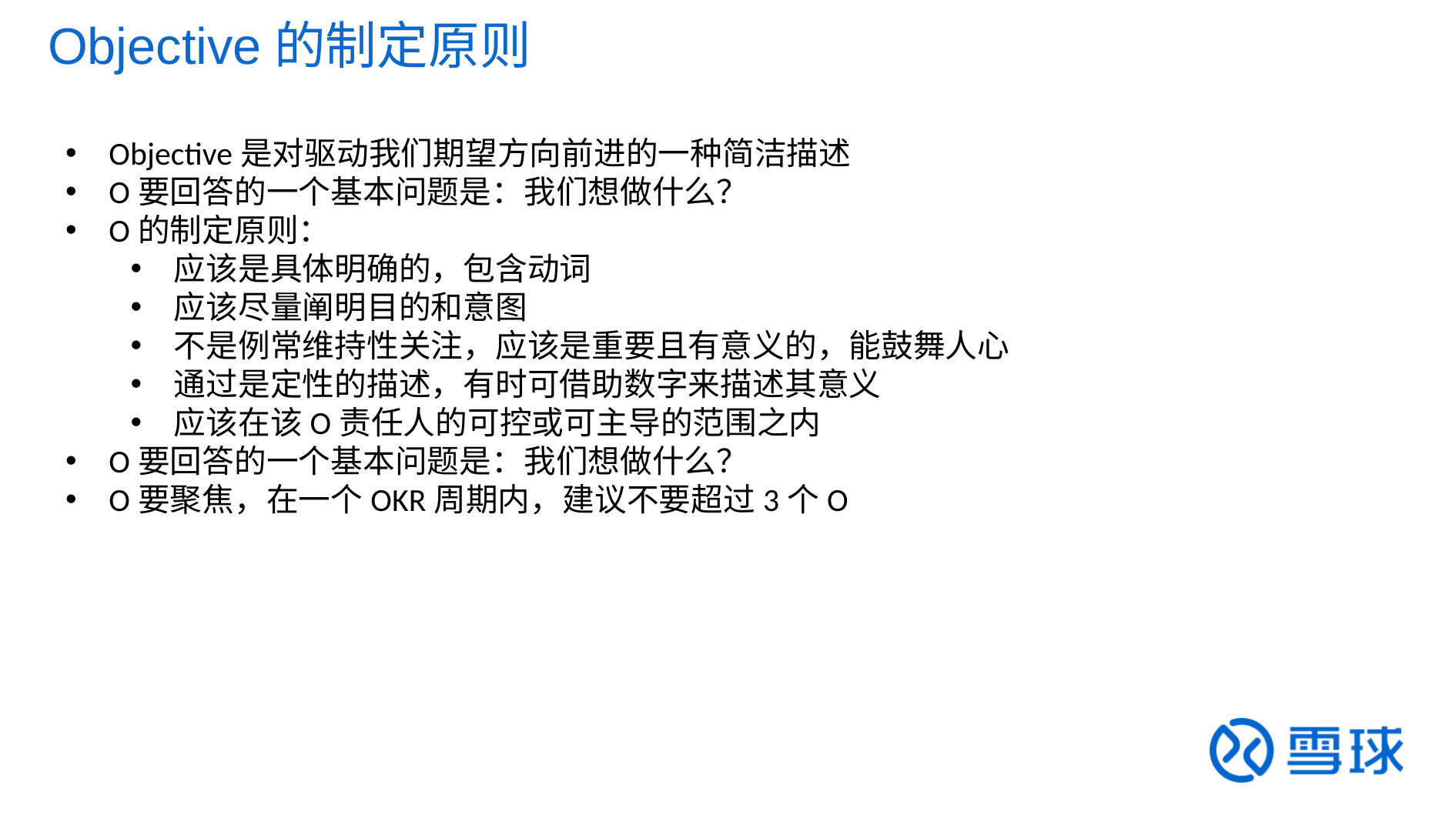

Objective的制定原则
Objective是对驱动我们期望方向前进的一种简洁描述
O要回答的一个基本问题是：我们想做什么？
O的制定原则：
应该是具体明确的，包含动词
应该尽量阐明目的和意图
不是例常维持性关注，应该是重要且有意义的，能鼓舞人心
通过是定性的描述，有时可借助数字来描述其意义
应该在该O责任人的可控或可主导的范围之内
O要回答的一个基本问题是：我们想做什么？
O要聚焦，在一个OKR周期内，建议不要超过3个O